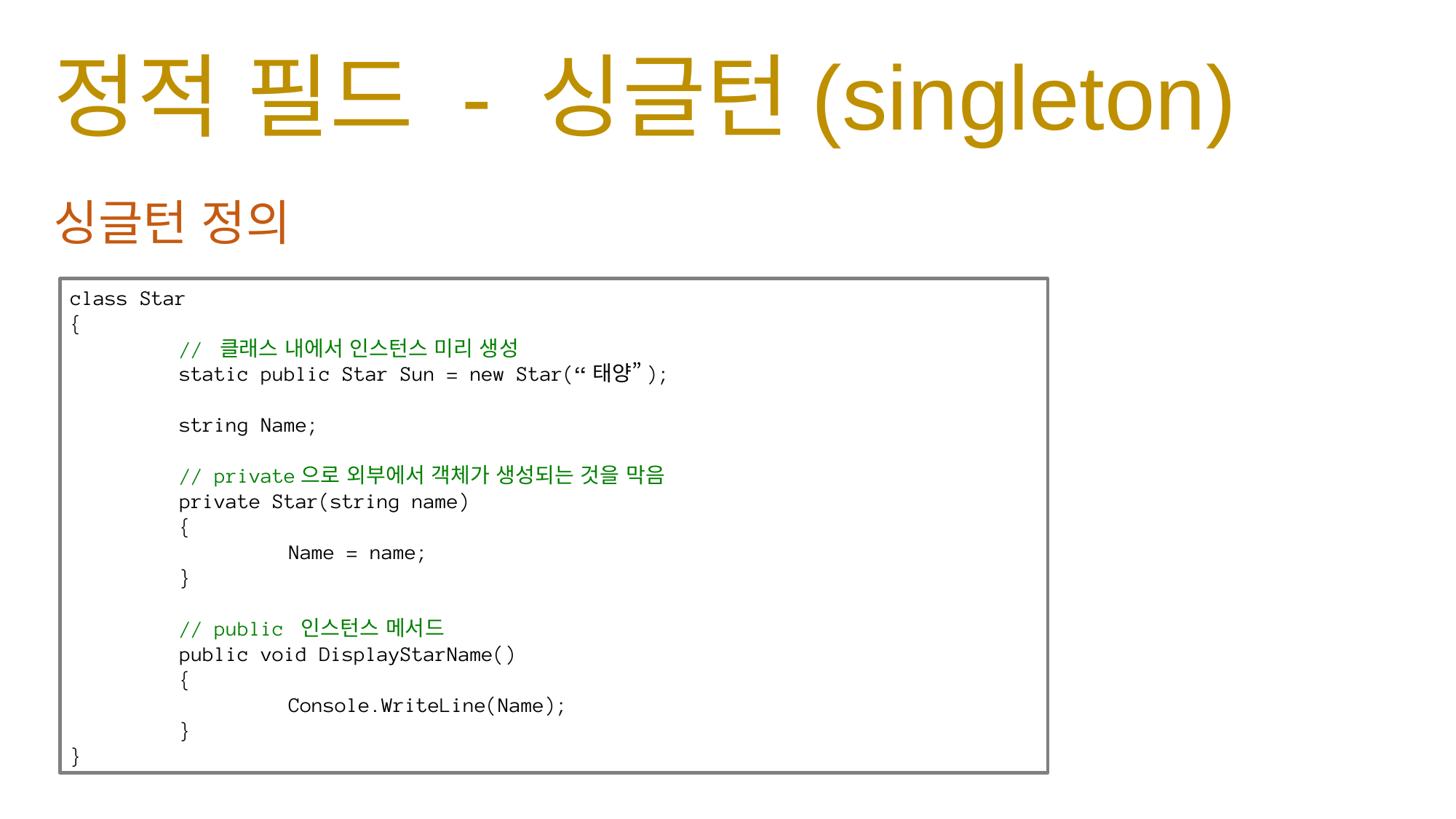

# 정적 필드 - 싱글턴(singleton)
싱글턴 정의
class Star
{
	// 클래스 내에서 인스턴스 미리 생성
	static public Star Sun = new Star(“태양”);

	string Name;

	// private으로 외부에서 객체가 생성되는 것을 막음
	private Star(string name)
	{
		Name = name;
	}

	// public 인스턴스 메서드
	public void DisplayStarName()
	{
		Console.WriteLine(Name);
	}
}